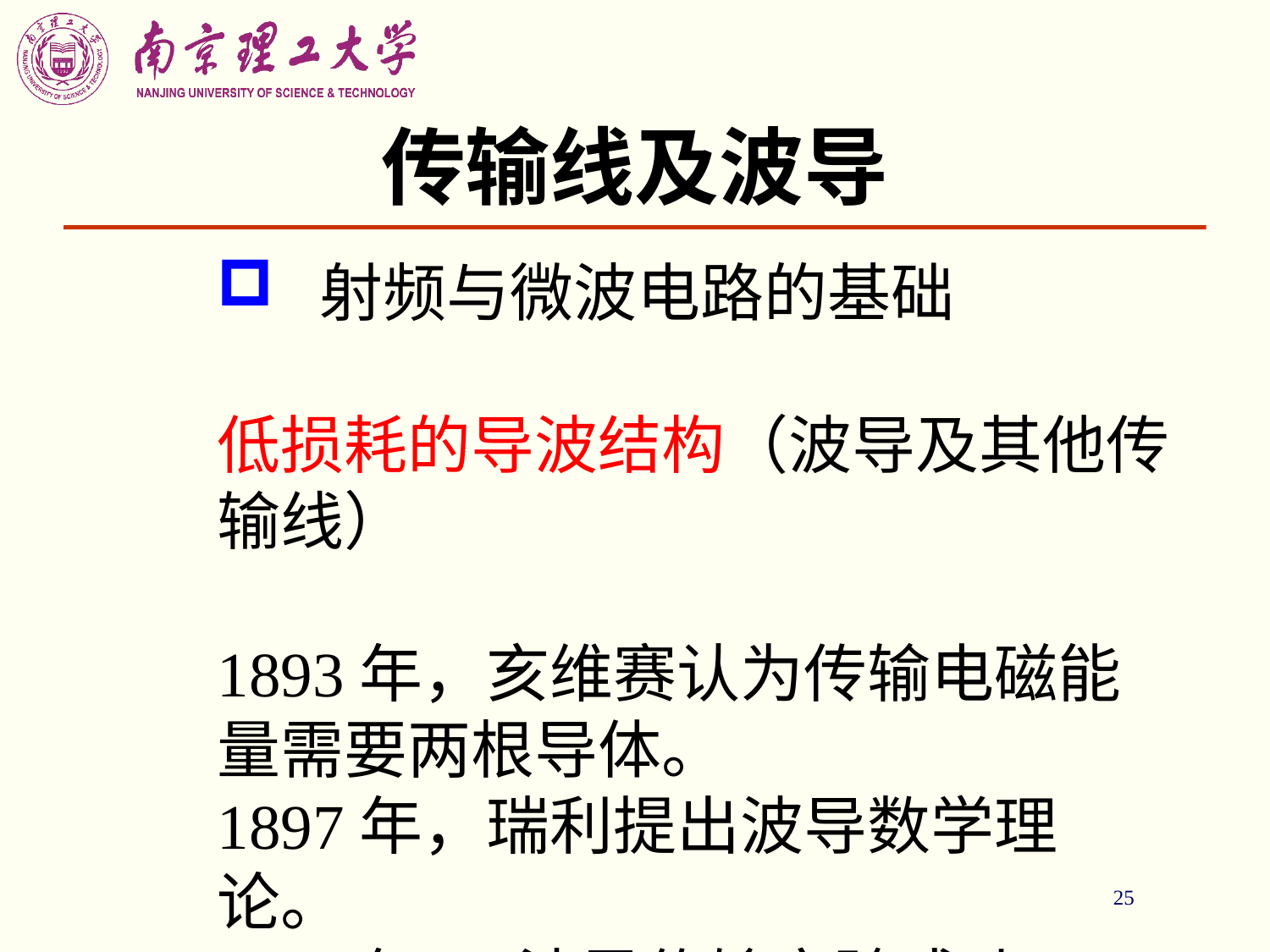

# 传输线及波导
  射频与微波电路的基础

低损耗的导波结构（波导及其他传输线）

1893年，亥维赛认为传输电磁能量需要两根导体。
1897年，瑞利提出波导数学理论。
1936年,   波导传输实验成功。